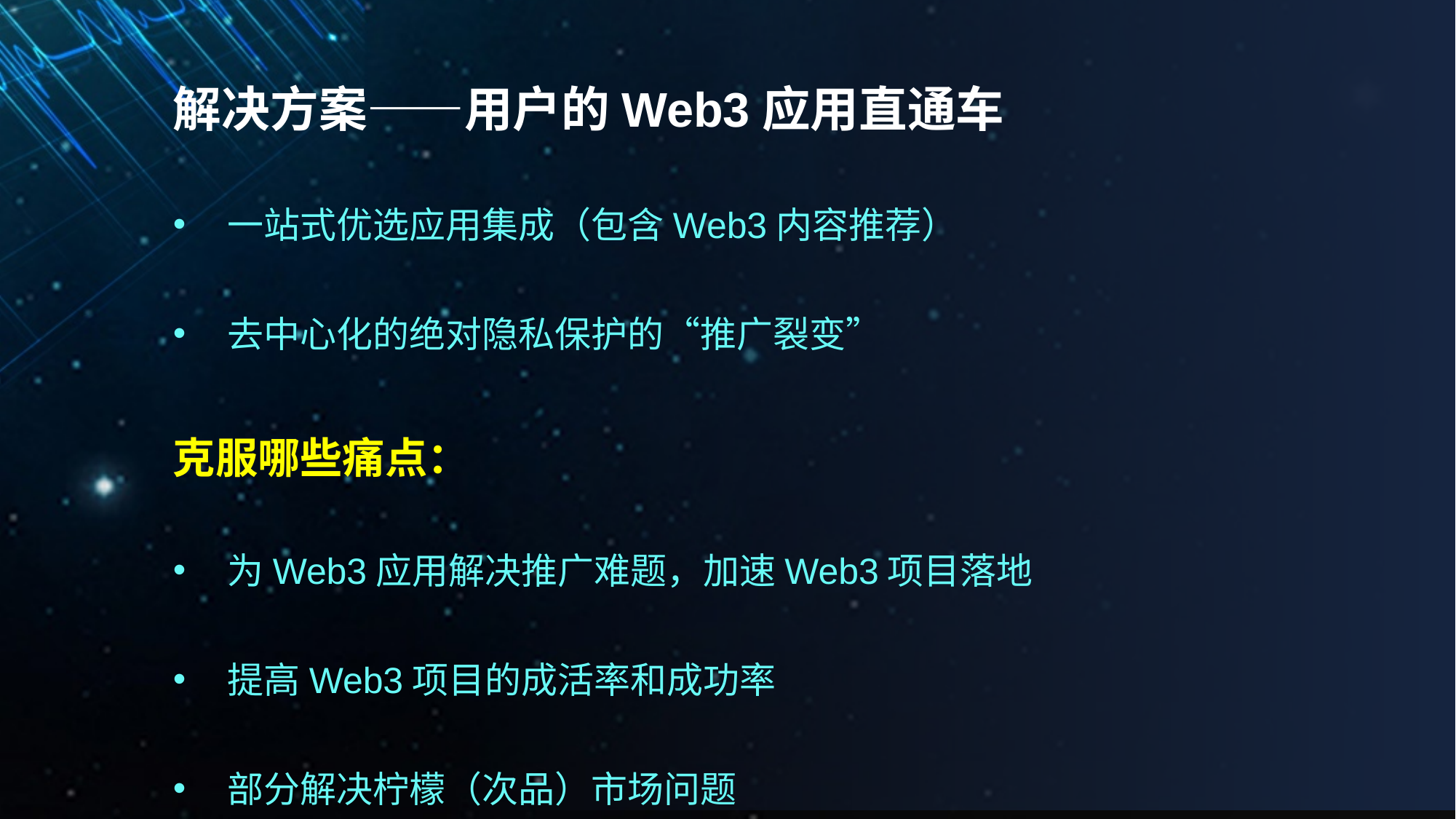

解决方案——用户的Web3应用直通车
一站式优选应用集成（包含Web3内容推荐）
去中心化的绝对隐私保护的“推广裂变”
克服哪些痛点：
为Web3应用解决推广难题，加速Web3项目落地
提高Web3项目的成活率和成功率
部分解决柠檬（次品）市场问题